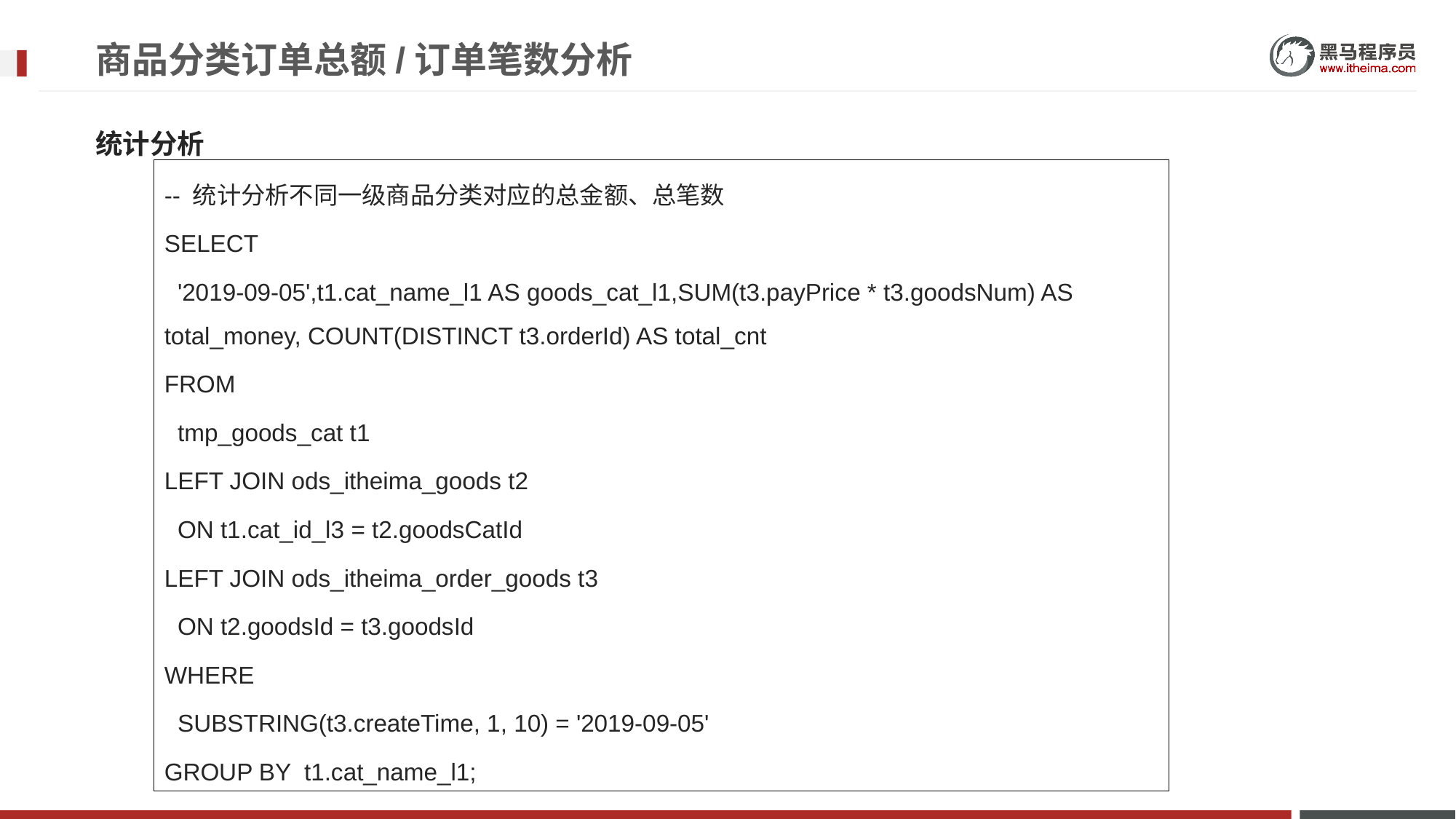

# 商品分类订单总额/订单笔数分析
统计分析
-- 统计分析不同一级商品分类对应的总金额、总笔数
SELECT
  '2019-09-05',t1.cat_name_l1 AS goods_cat_l1,SUM(t3.payPrice * t3.goodsNum) AS total_money, COUNT(DISTINCT t3.orderId) AS total_cnt
FROM
  tmp_goods_cat t1
LEFT JOIN ods_itheima_goods t2
  ON t1.cat_id_l3 = t2.goodsCatId
LEFT JOIN ods_itheima_order_goods t3
  ON t2.goodsId = t3.goodsId
WHERE
  SUBSTRING(t3.createTime, 1, 10) = '2019-09-05'
GROUP BY  t1.cat_name_l1;